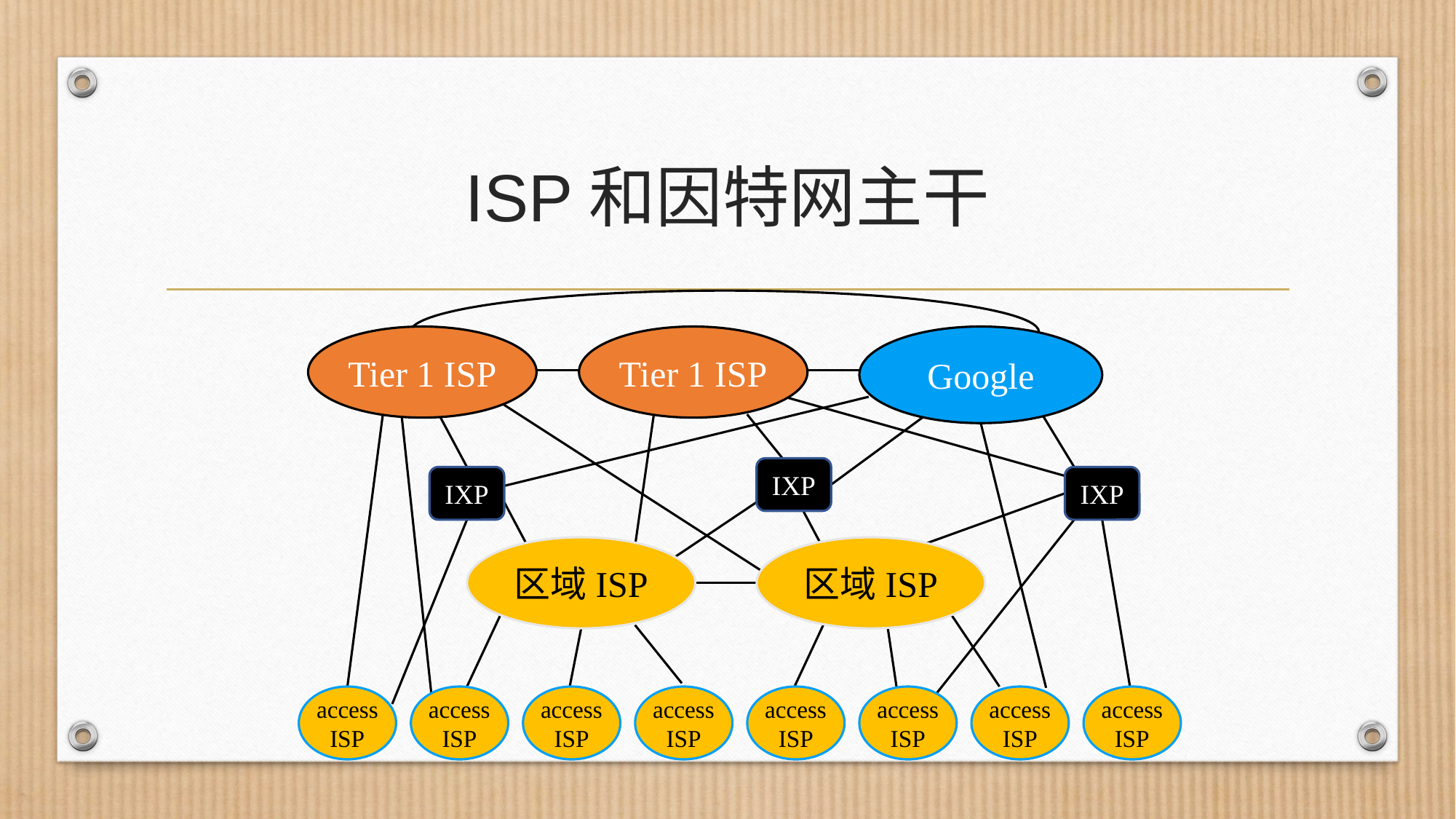

# ISP和因特网主干

Tier 1 ISP
Tier 1 ISP
Google
IXP
IXP
IXP
区域ISP
区域ISP
access
ISP
access
ISP
access
ISP
access
ISP
access
ISP
access
ISP
access
ISP
access
ISP